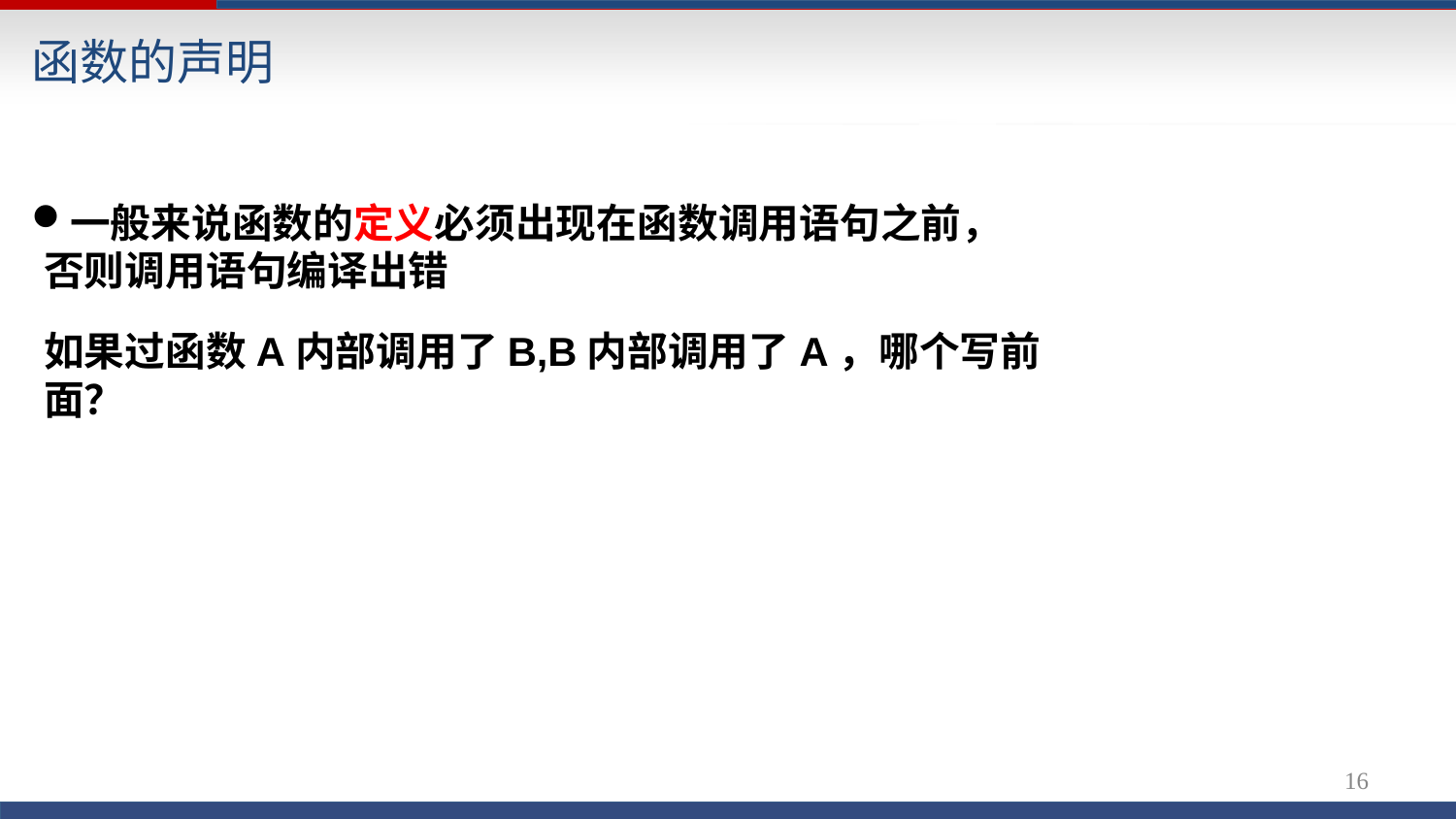

# 函数的声明
一般来说函数的定义必须出现在函数调用语句之前，
否则调用语句编译出错

如果过函数A内部调用了B,B内部调用了A，哪个写前面？
16